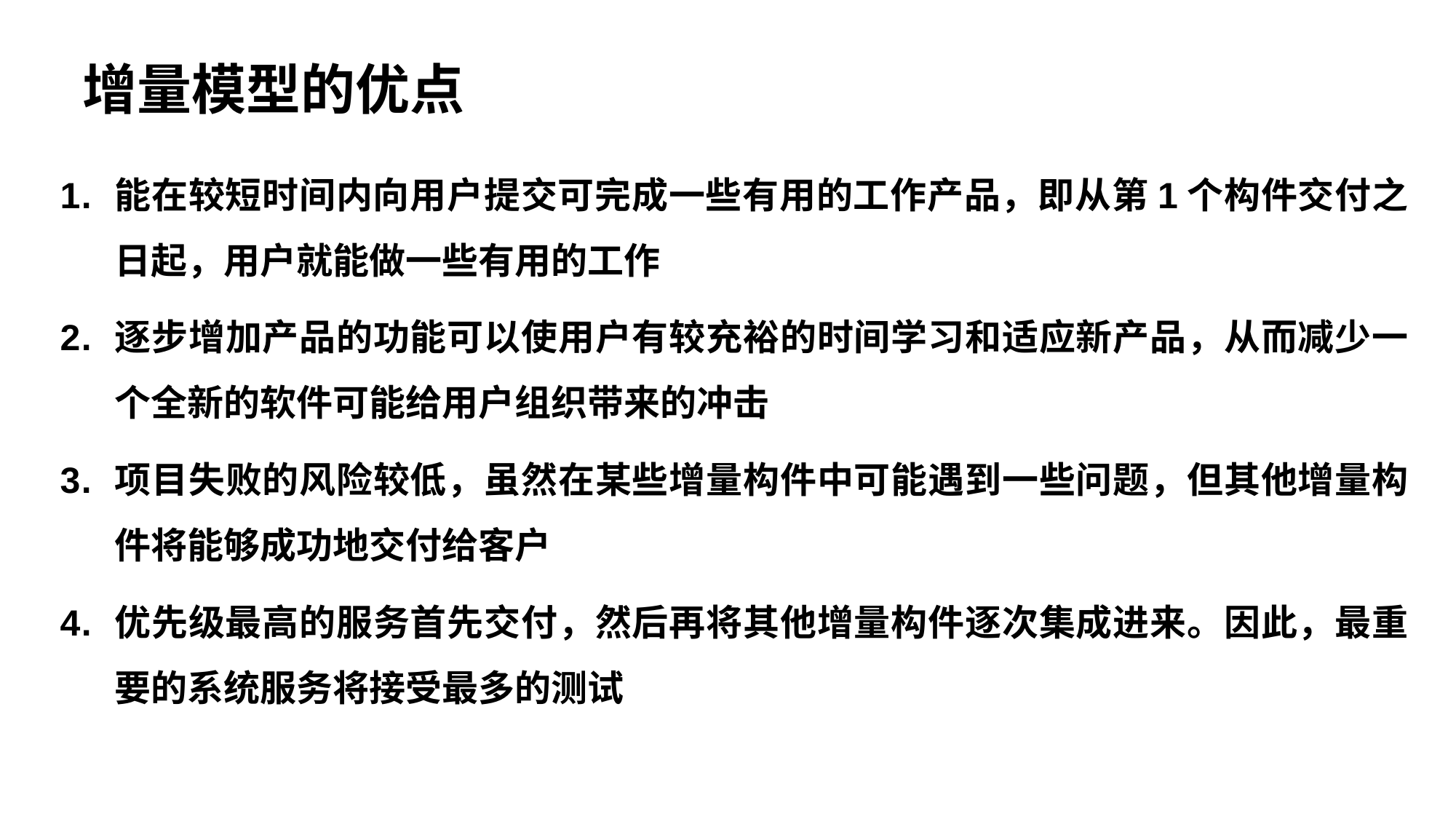

增量模型的优点
能在较短时间内向用户提交可完成一些有用的工作产品，即从第1个构件交付之日起，用户就能做一些有用的工作
逐步增加产品的功能可以使用户有较充裕的时间学习和适应新产品，从而减少一个全新的软件可能给用户组织带来的冲击
项目失败的风险较低，虽然在某些增量构件中可能遇到一些问题，但其他增量构件将能够成功地交付给客户
优先级最高的服务首先交付，然后再将其他增量构件逐次集成进来。因此，最重要的系统服务将接受最多的测试